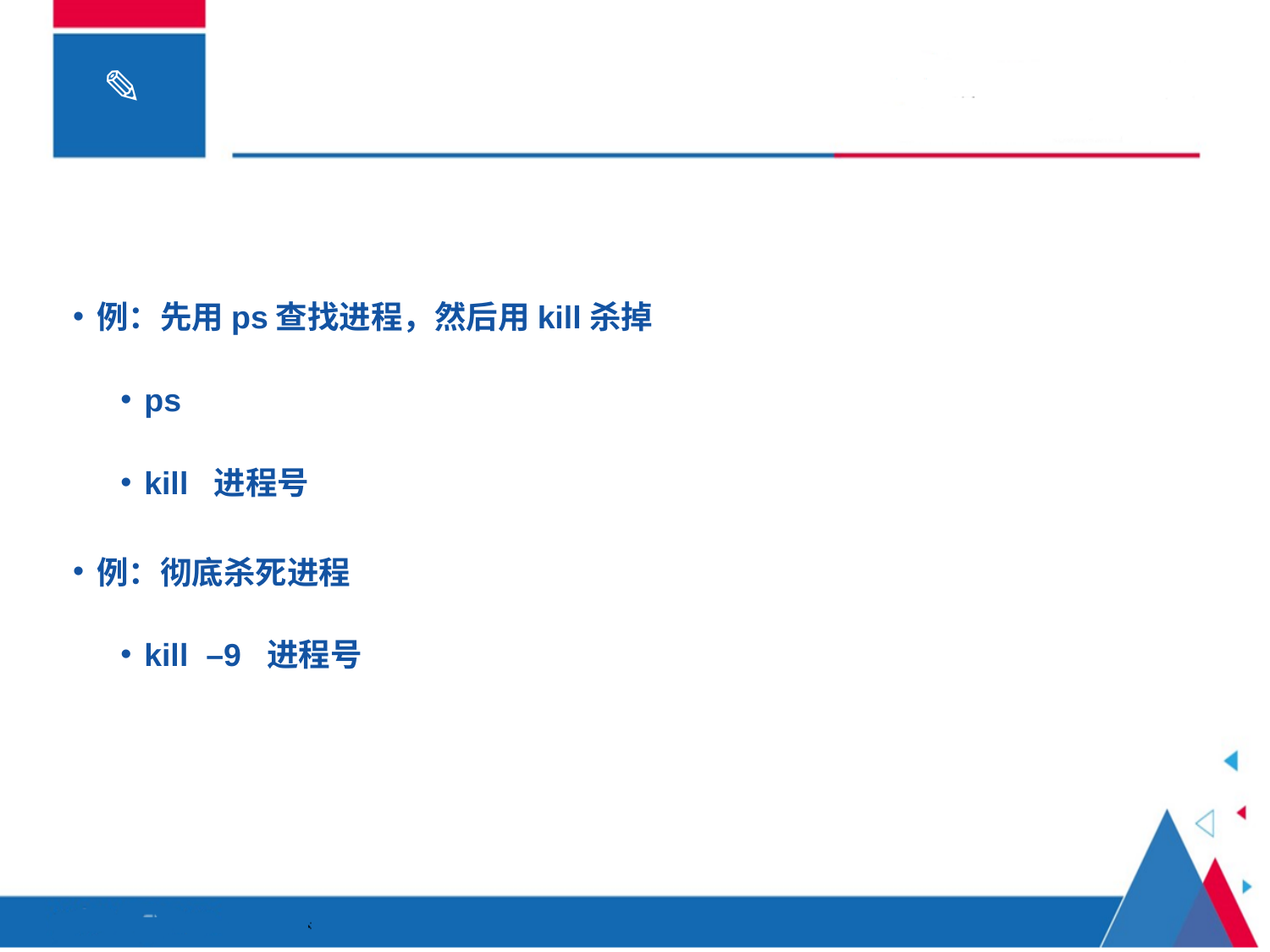

例：先用ps查找进程，然后用kill杀掉
ps
kill  进程号
例：彻底杀死进程
kill  –9  进程号